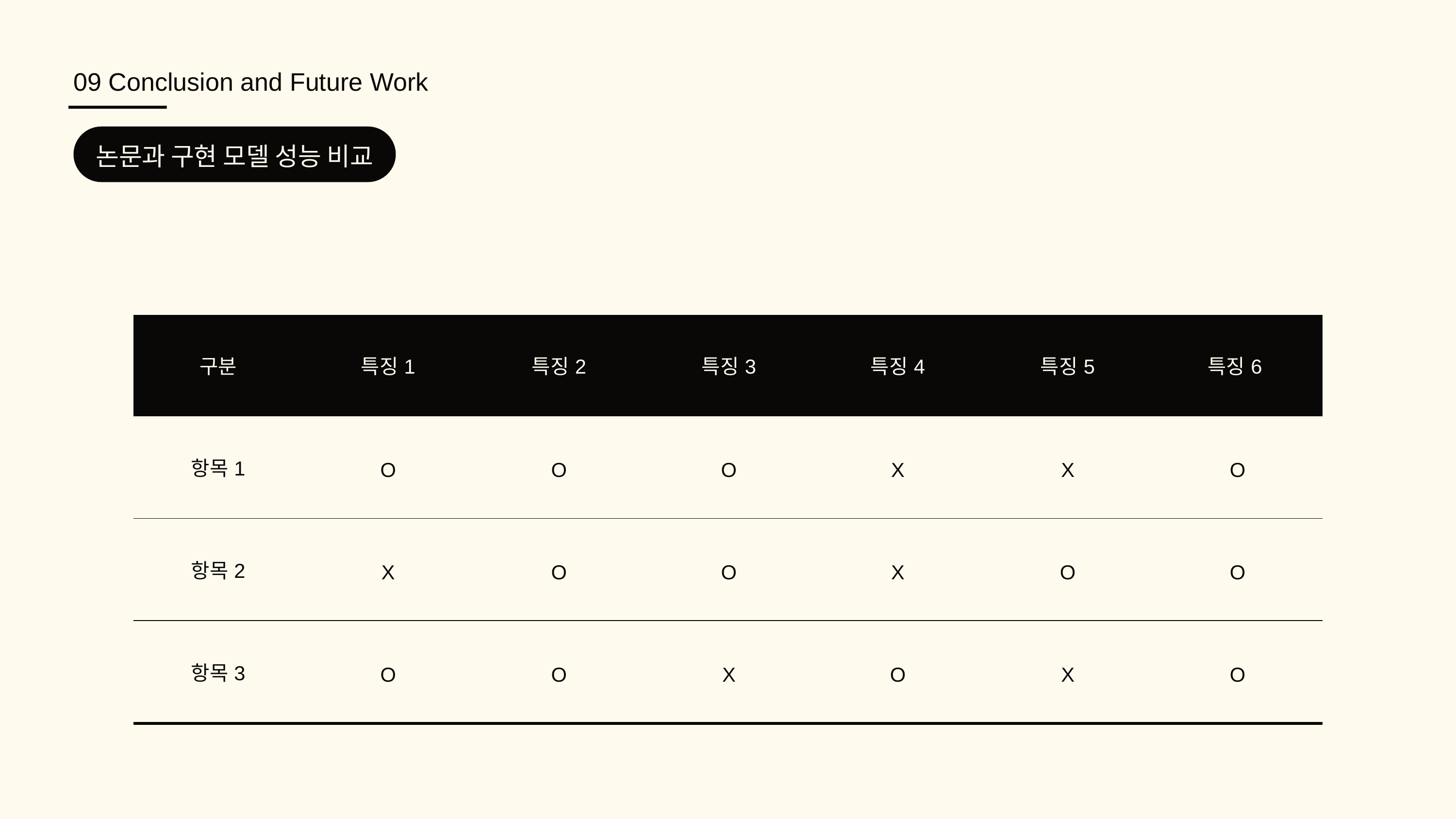

09 Conclusion and Future Work

논문과 구현 모델 성능 비교
| 구분 | 특징1 | 특징2 | 특징3 | 특징4 | 특징5 | 특징6 |
| --- | --- | --- | --- | --- | --- | --- |
| 항목1 | O | O | O | X | X | O |
| 항목2 | X | O | O | X | O | O |
| 항목3 | O | O | X | O | X | O |